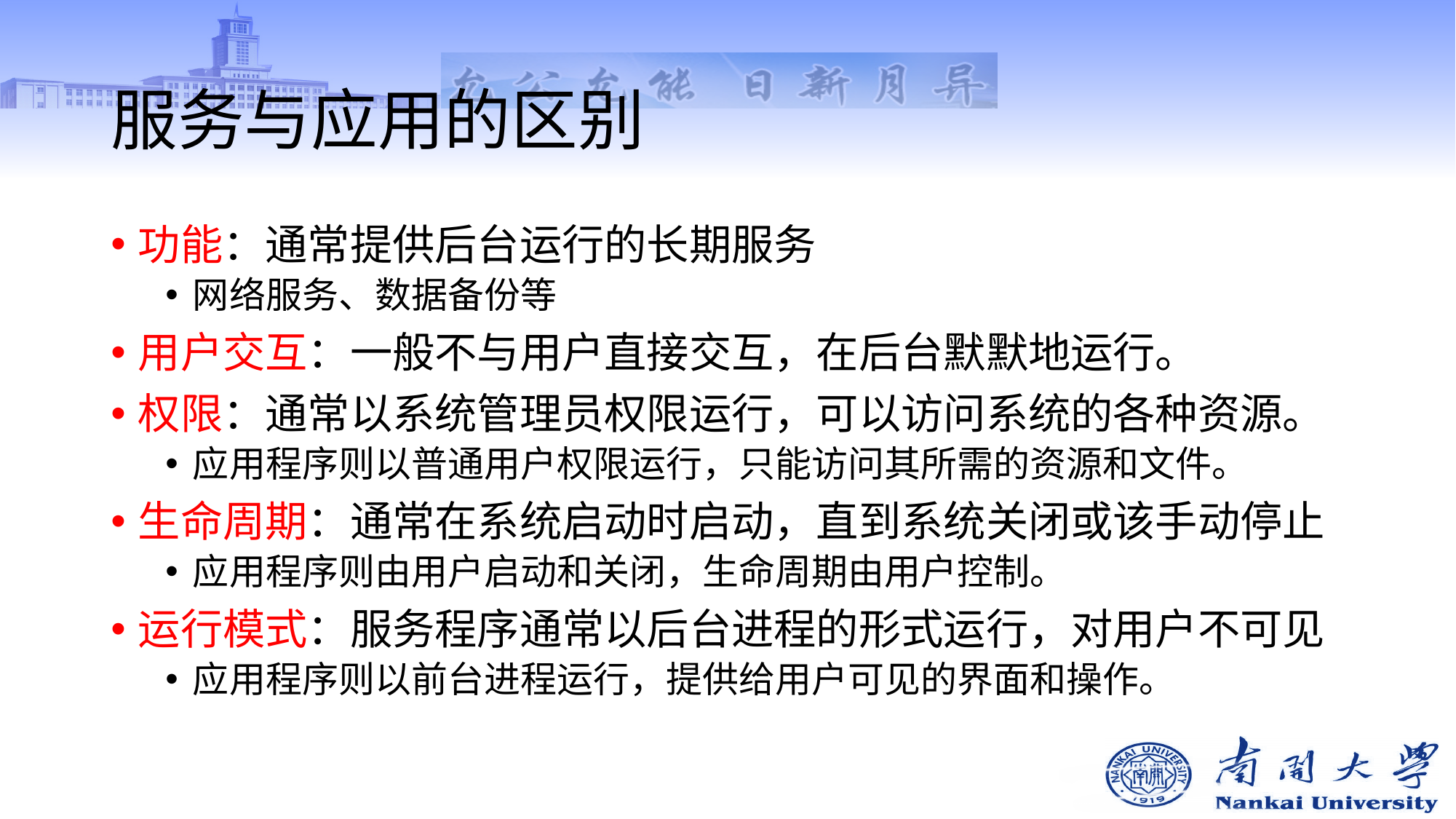

# 服务与应用的区别
功能：通常提供后台运行的长期服务
网络服务、数据备份等
用户交互：一般不与用户直接交互，在后台默默地运行。
权限：通常以系统管理员权限运行，可以访问系统的各种资源。
应用程序则以普通用户权限运行，只能访问其所需的资源和文件。
生命周期：通常在系统启动时启动，直到系统关闭或该手动停止
应用程序则由用户启动和关闭，生命周期由用户控制。
运行模式：服务程序通常以后台进程的形式运行，对用户不可见
应用程序则以前台进程运行，提供给用户可见的界面和操作。